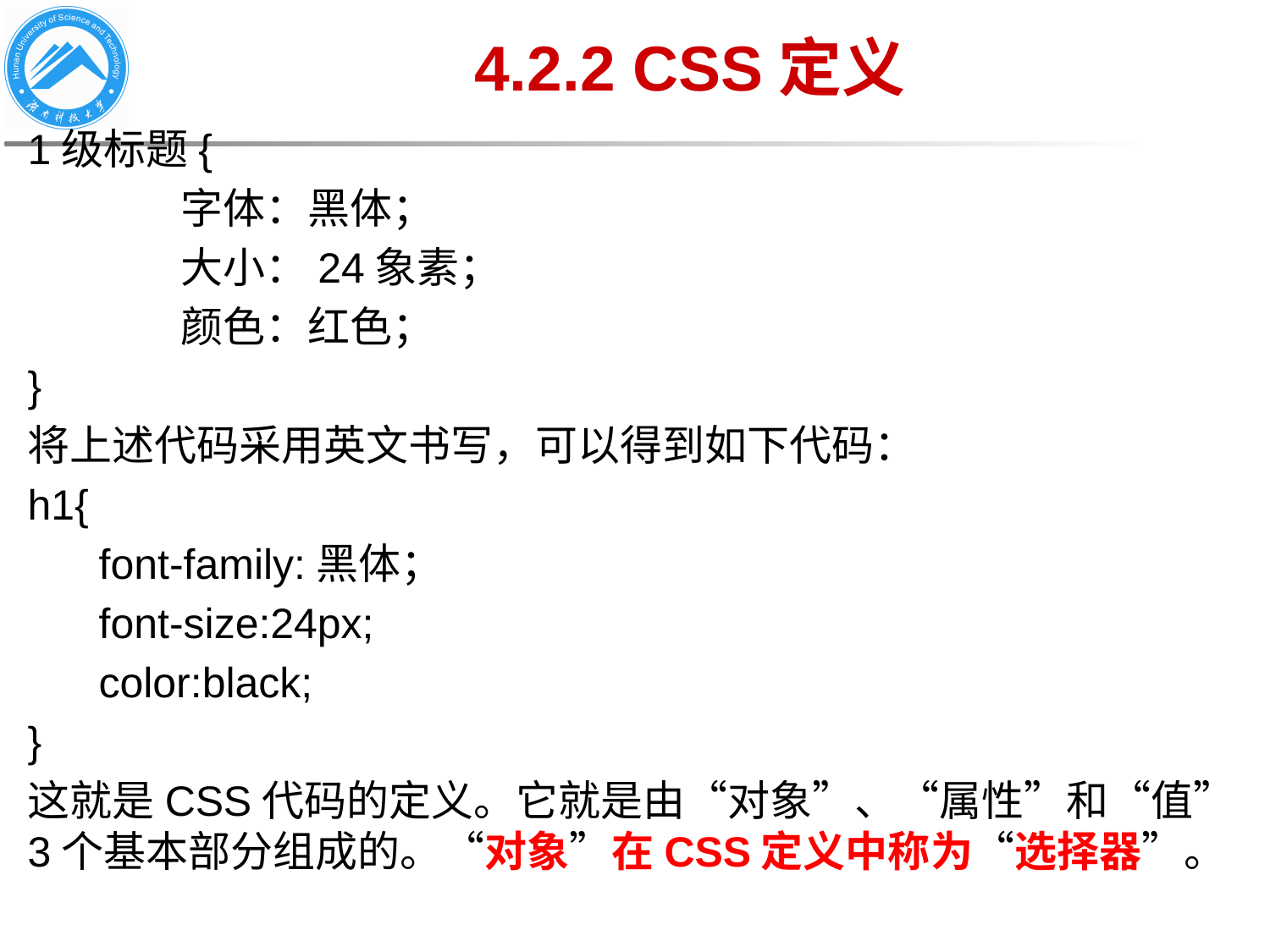

# 4.2.2 CSS定义
1级标题{
               字体：黑体；
               大小：24象素；
               颜色：红色；
}
将上述代码采用英文书写，可以得到如下代码：
h1{
      font-family:黑体；
      font-size:24px;
      color:black;
}
这就是CSS代码的定义。它就是由“对象”、“属性”和“值”3个基本部分组成的。“对象”在CSS定义中称为“选择器”。